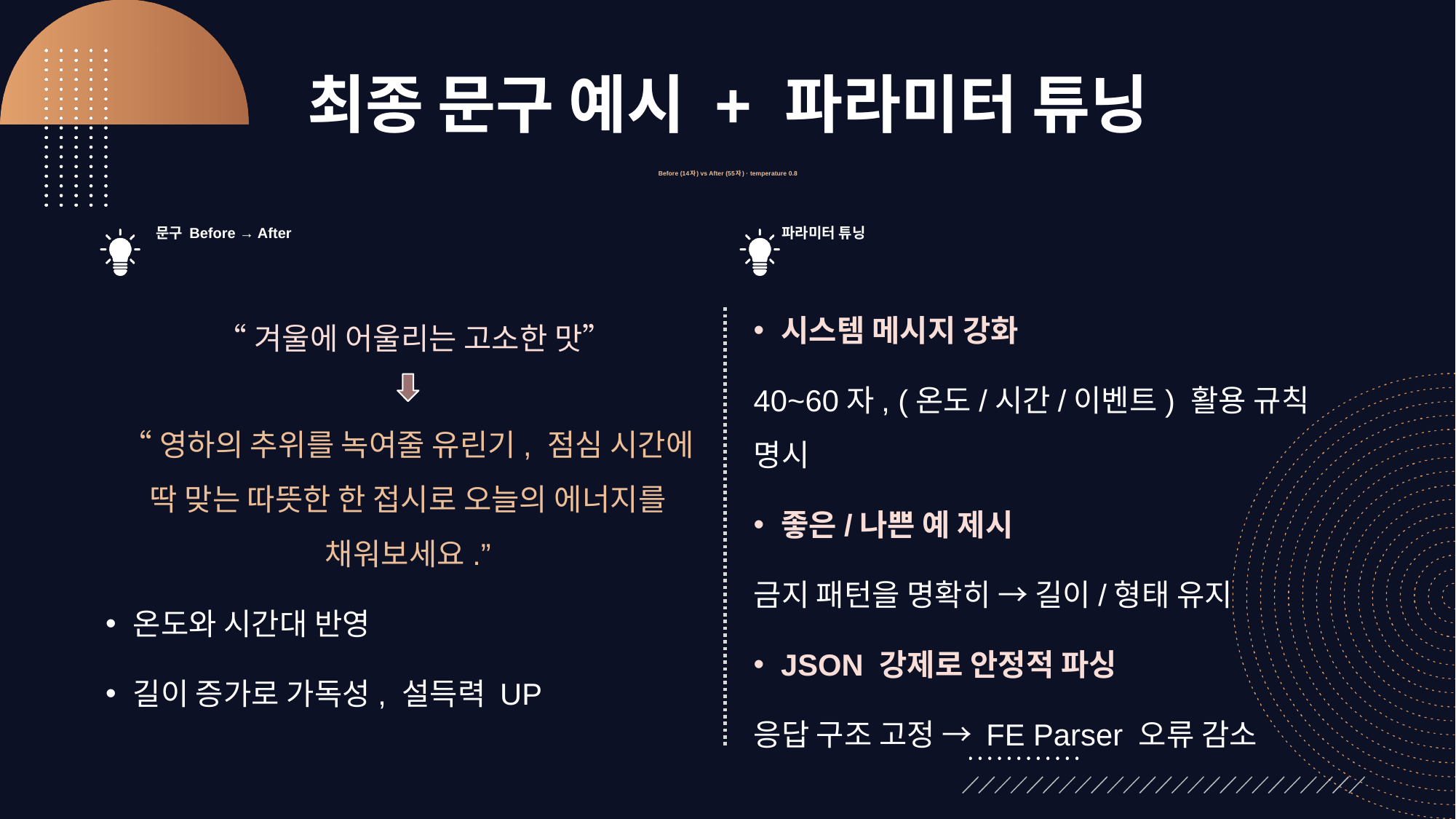

# 최종 문구 예시 + 파라미터 튜닝
Before (14자) vs After (55자) · temperature 0.8

문구 Before → After

파라미터 튜닝

시스템 메시지 강화
40~60자, (온도/시간/이벤트) 활용 규칙 명시
좋은/나쁜 예 제시
금지 패턴을 명확히 → 길이/형태 유지
JSON 강제로 안정적 파싱
응답 구조 고정 → FE Parser 오류 감소
  “겨울에 어울리는 고소한 맛”
“영하의 추위를 녹여줄 유린기, 점심 시간에 딱 맞는 따뜻한 한 접시로 오늘의 에너지를 채워보세요.”
온도와 시간대 반영
길이 증가로 가독성, 설득력 UP